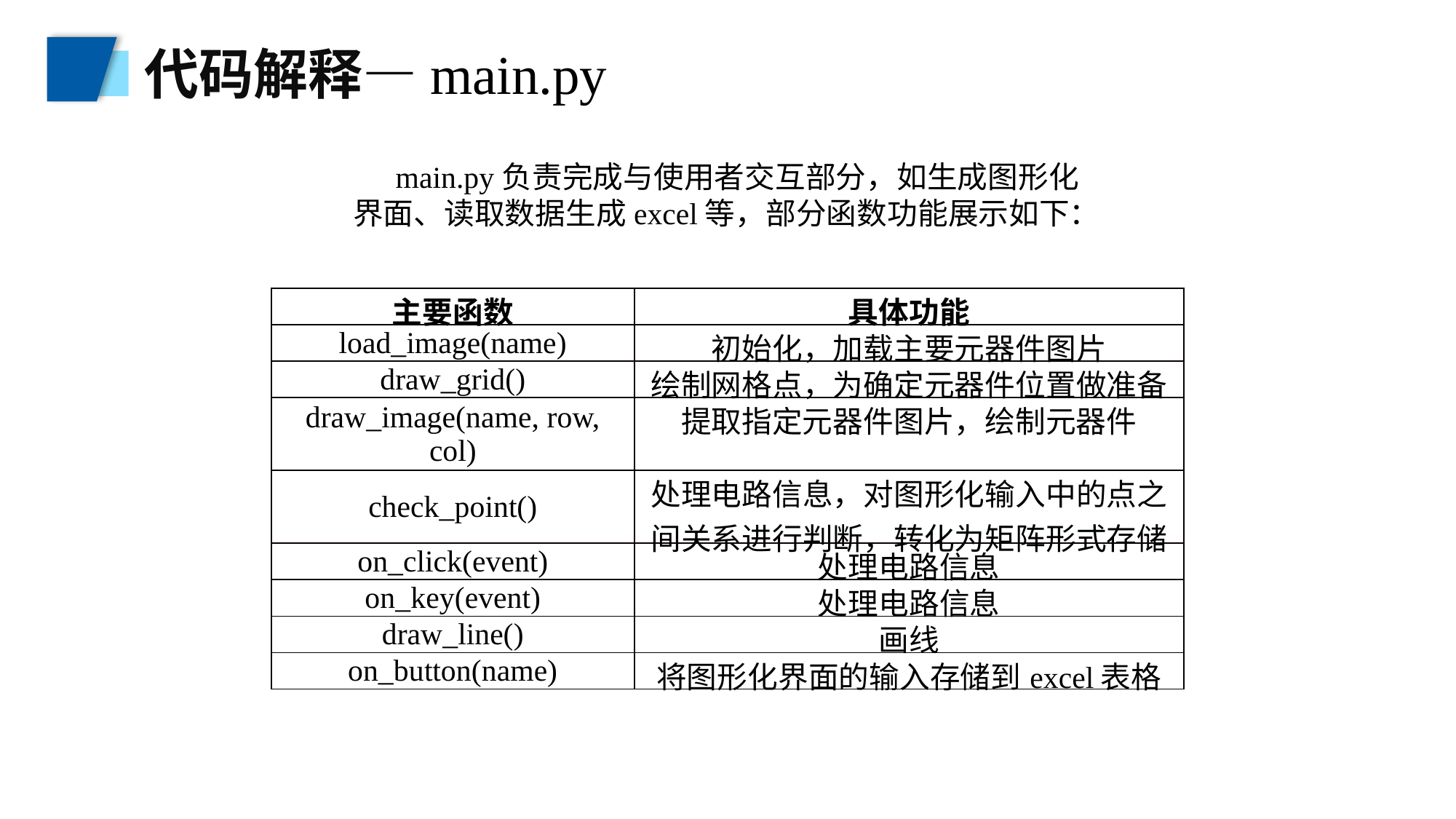

代码解释—main.py
main.py负责完成与使用者交互部分，如生成图形化界面、读取数据生成excel等，部分函数功能展示如下：
| 主要函数 | 具体功能 |
| --- | --- |
| load\_image(name) | 初始化，加载主要元器件图片 |
| draw\_grid() | 绘制网格点，为确定元器件位置做准备 |
| draw\_image(name, row, col) | 提取指定元器件图片，绘制元器件 |
| check\_point() | 处理电路信息，对图形化输入中的点之间关系进行判断，转化为矩阵形式存储 |
| on\_click(event) | 处理电路信息 |
| on\_key(event) | 处理电路信息 |
| draw\_line() | 画线 |
| on\_button(name) | 将图形化界面的输入存储到excel表格 |